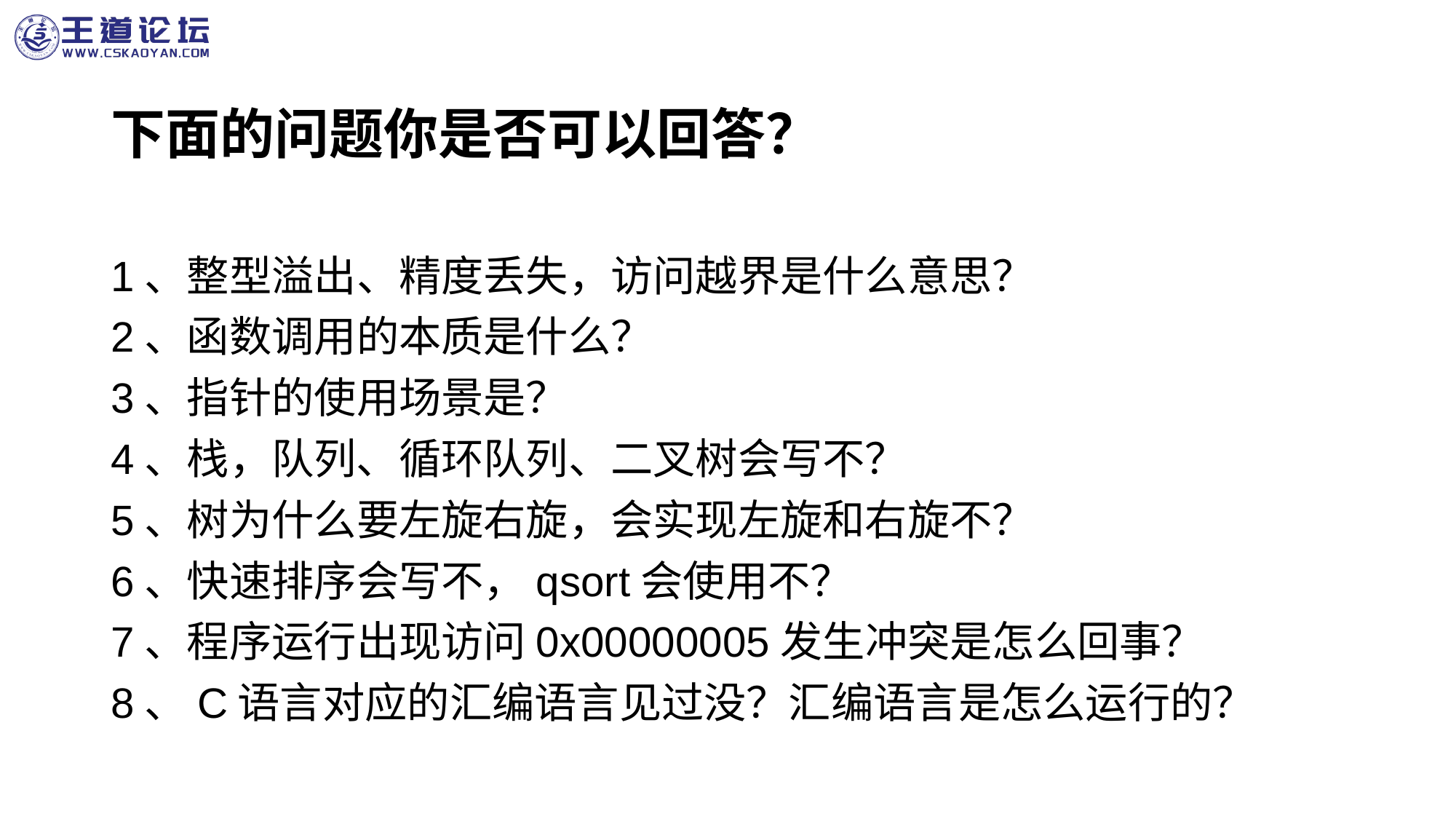

下面的问题你是否可以回答？

1、整型溢出、精度丢失，访问越界是什么意思？
2、函数调用的本质是什么？
3、指针的使用场景是？
4、栈，队列、循环队列、二叉树会写不？
5、树为什么要左旋右旋，会实现左旋和右旋不？
6、快速排序会写不，qsort会使用不？
7、程序运行出现访问0x00000005发生冲突是怎么回事？
8、C语言对应的汇编语言见过没？汇编语言是怎么运行的？